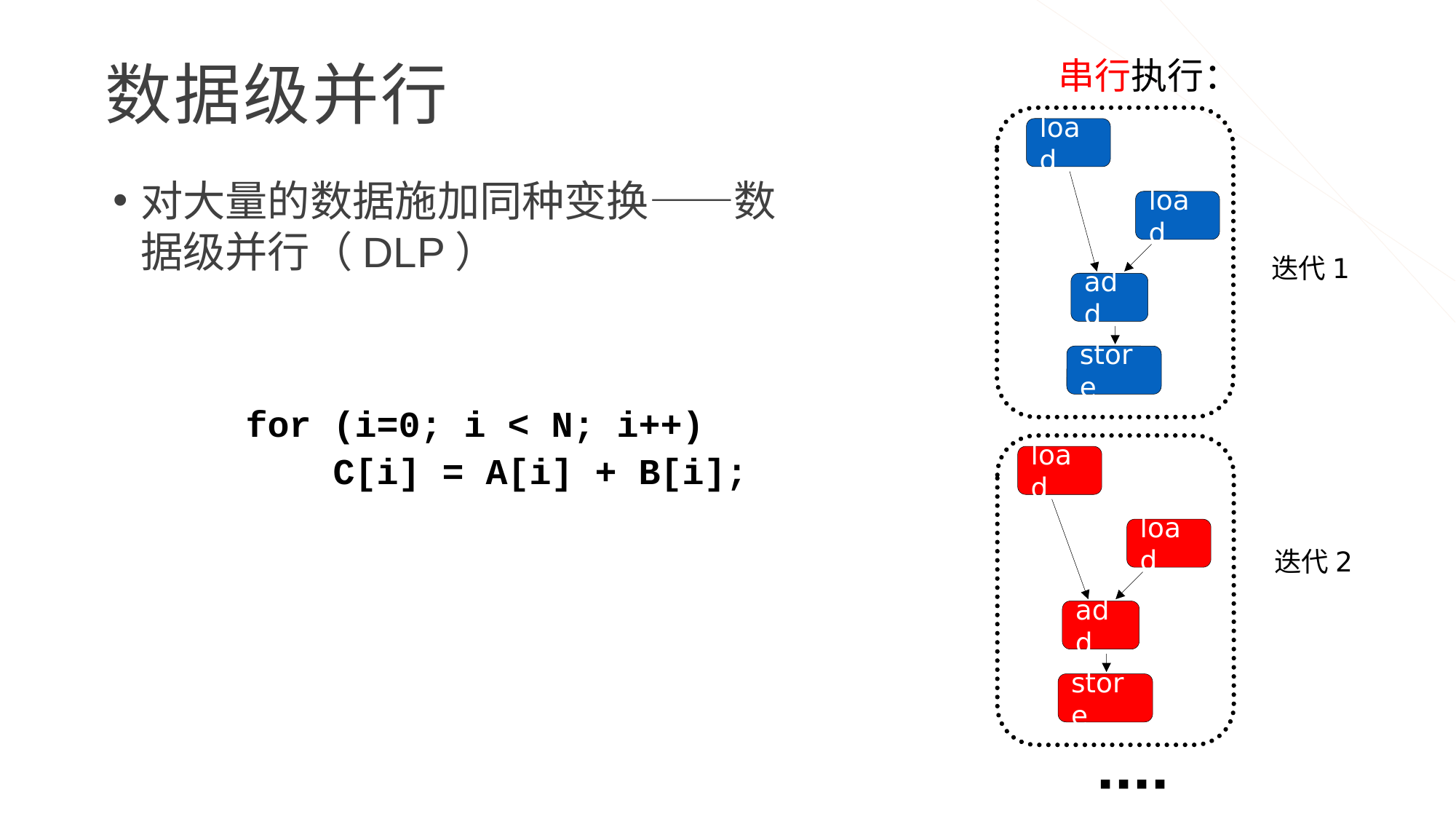

# 数据级并行
串行执行：

load

load

add

store
对大量的数据施加同种变换——数据级并行（DLP）
迭代1
for (i=0; i < N; i++)
    C[i] = A[i] + B[i];

load

load

add

store
迭代2